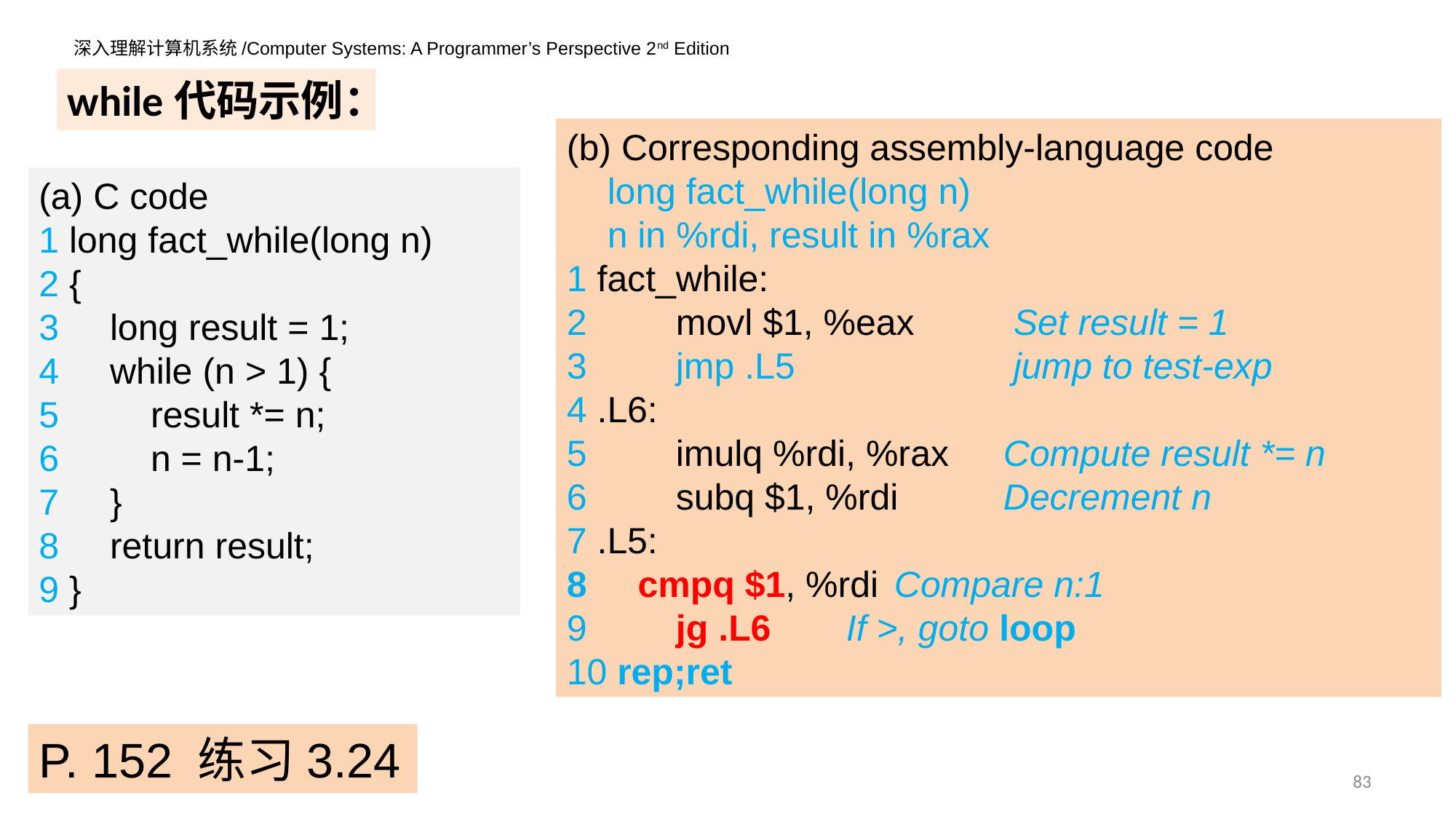

while代码示例：
(b) Corresponding assembly-language code
    long fact_while(long n)
    n in %rdi, result in %rax
1 fact_while:
2 	movl $1, %eax 	 Set result = 1
3 	jmp .L5 		 jump to test-exp
4 .L6:
5 	imulq %rdi, %rax 	Compute result *= n
6 	subq $1, %rdi 	Decrement n
7 .L5:
8     cmpq $1, %rdi 	Compare n:1
9 	jg .L6 	      If >, goto loop
10 rep;ret
(a) C code
1 long fact_while(long n)
2 {
3     long result = 1;
4     while (n > 1) {
5         result *= n;
6         n = n-1;
7     }
8     return result;
9 }
P. 152 练习3.24
83